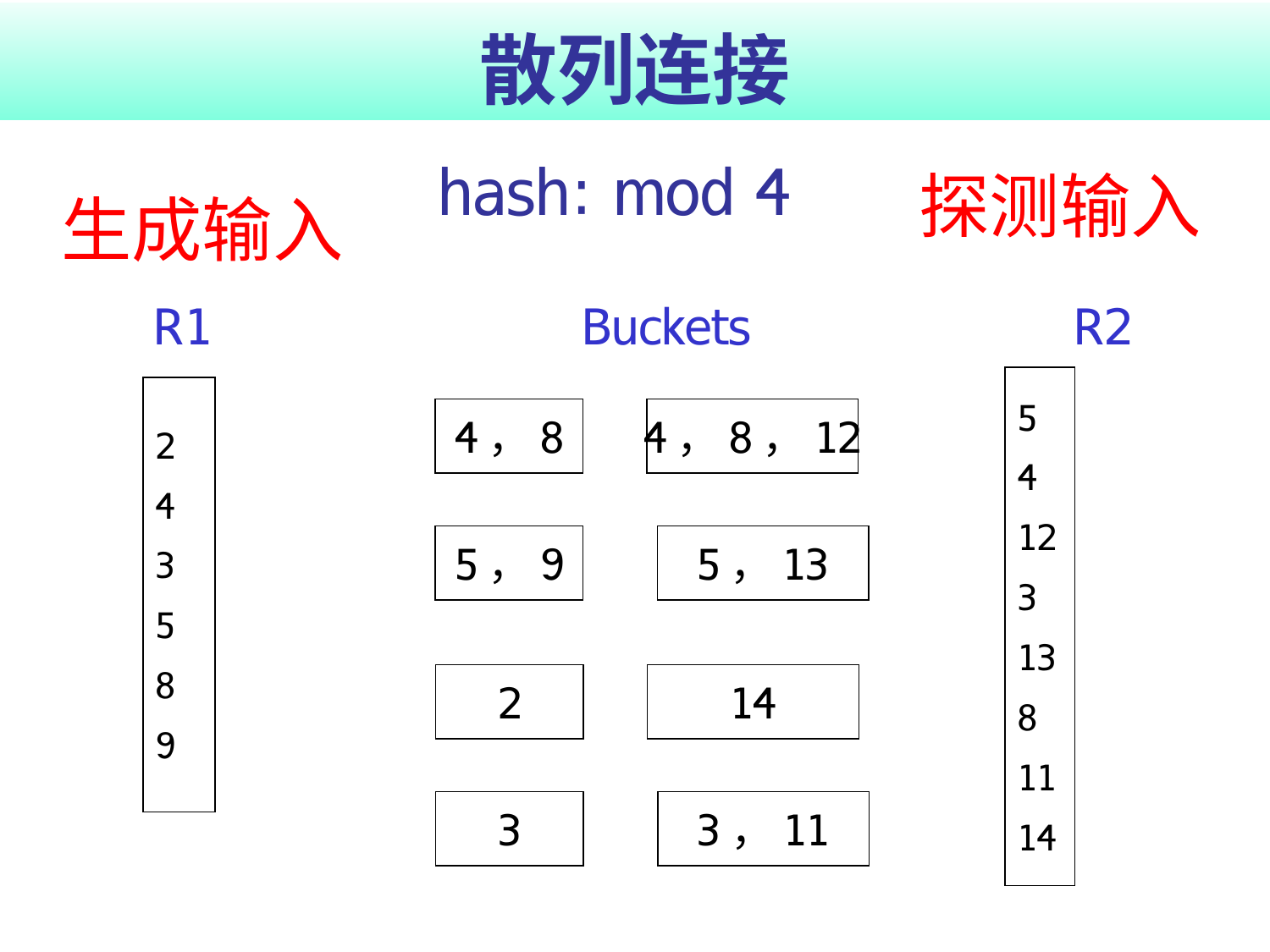

# 散列连接
hash: mod 4
探测输入
生成输入
   R1			   Buckets                     R2

5
4
12
3
13
8
11
14
2
4
3
5
8
9
4，8
4，8，12
5，9
5，13
2
14
3
3，11